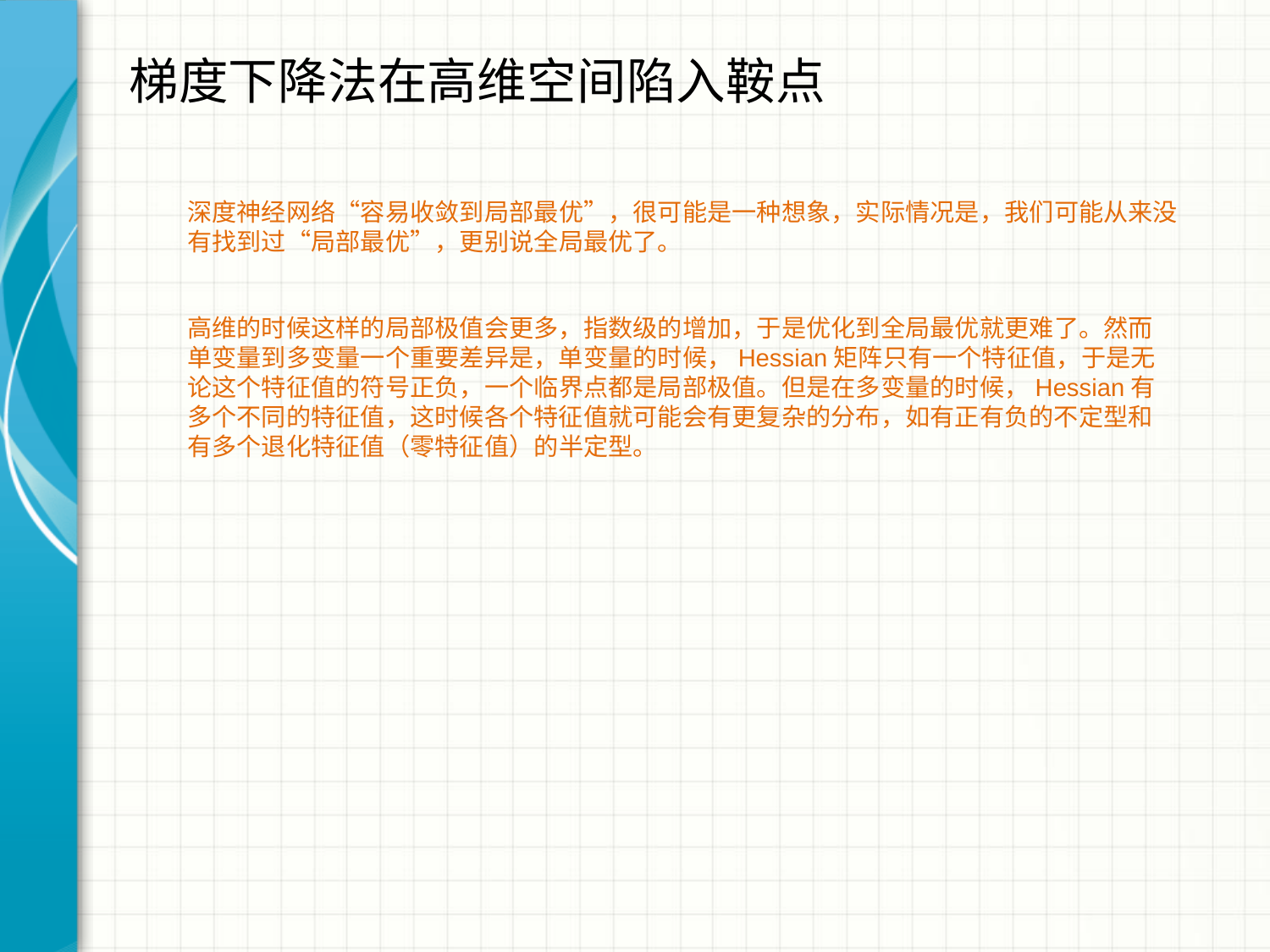

# 梯度下降法在高维空间陷入鞍点
深度神经网络“容易收敛到局部最优”，很可能是一种想象，实际情况是，我们可能从来没有找到过“局部最优”，更别说全局最优了。
高维的时候这样的局部极值会更多，指数级的增加，于是优化到全局最优就更难了。然而单变量到多变量一个重要差异是，单变量的时候，Hessian矩阵只有一个特征值，于是无论这个特征值的符号正负，一个临界点都是局部极值。但是在多变量的时候，Hessian有多个不同的特征值，这时候各个特征值就可能会有更复杂的分布，如有正有负的不定型和有多个退化特征值（零特征值）的半定型。